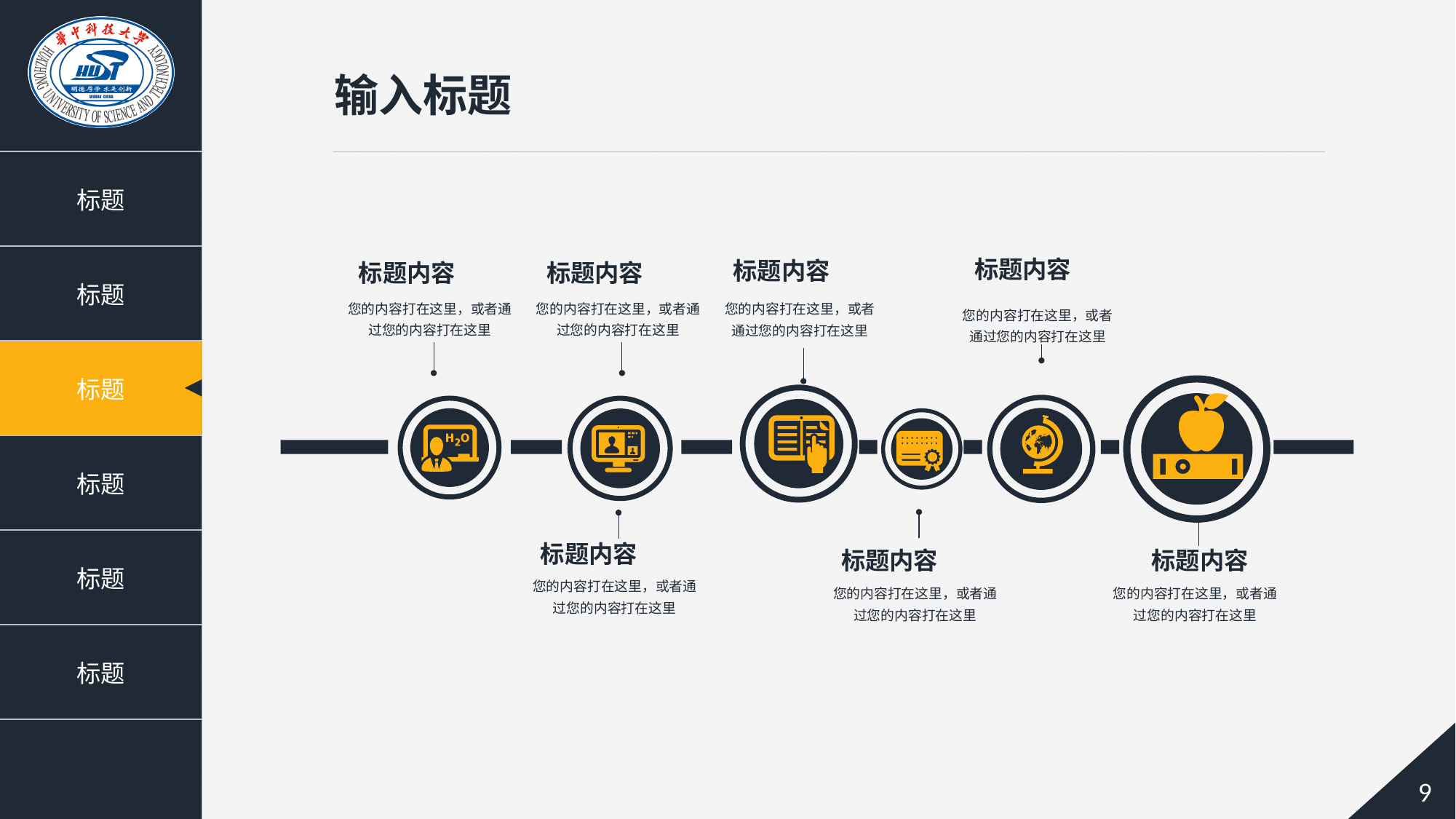

输入标题
标题内容
您的内容打在这里，或者通过您的内容打在这里
标题内容
您的内容打在这里，或者通过您的内容打在这里
标题内容
您的内容打在这里，或者通过您的内容打在这里
标题内容
您的内容打在这里，或者通过您的内容打在这里

标题内容
您的内容打在这里，或者通过您的内容打在这里
标题内容
您的内容打在这里，或者通过您的内容打在这里
标题内容
您的内容打在这里，或者通过您的内容打在这里